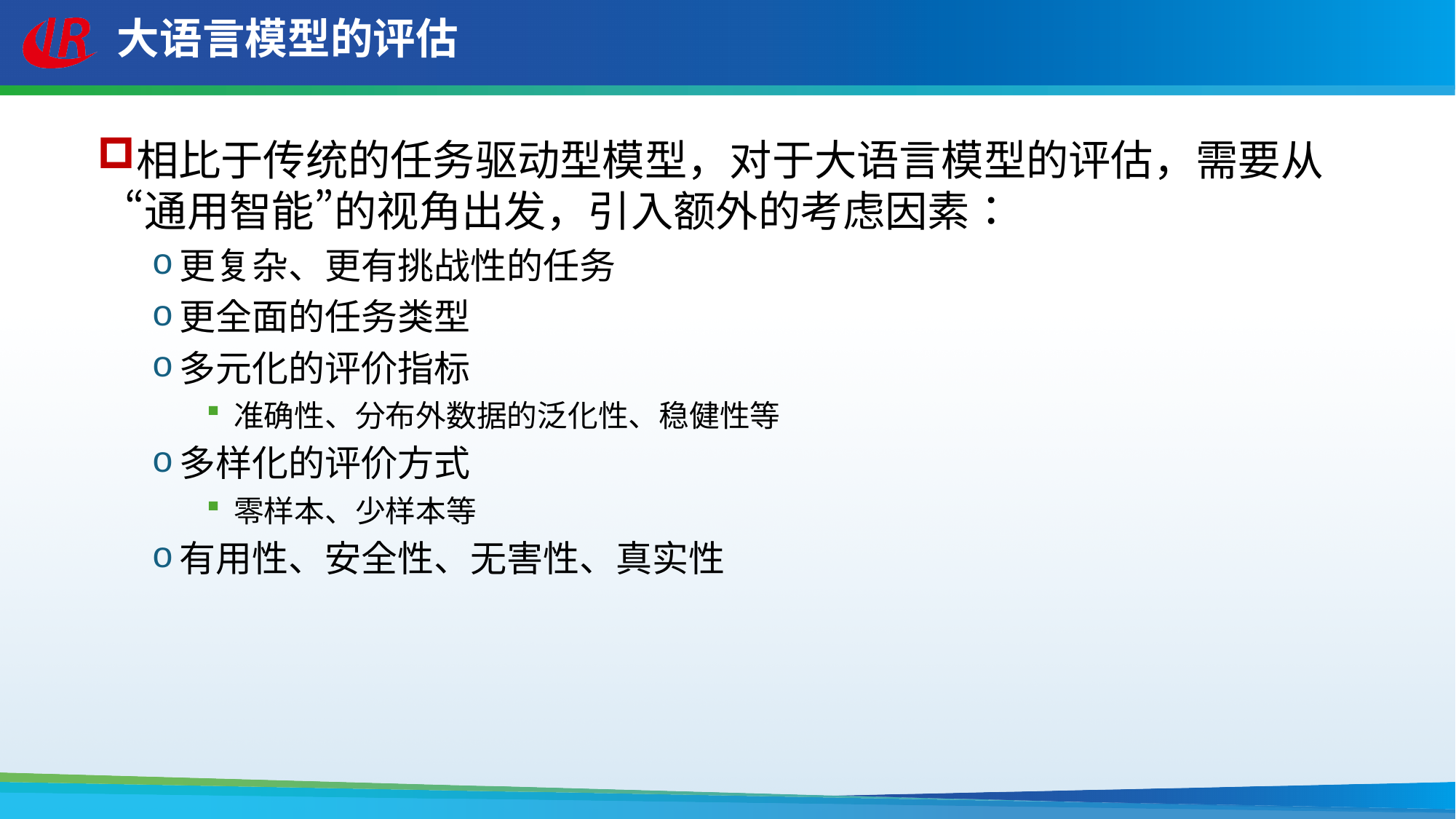

# 大语言模型的评估
相比于传统的任务驱动型模型，对于大语言模型的评估，需要从“通用智能”的视角出发，引入额外的考虑因素：
更复杂、更有挑战性的任务
更全面的任务类型
多元化的评价指标
准确性、分布外数据的泛化性、稳健性等
多样化的评价方式
零样本、少样本等
有用性、安全性、无害性、真实性